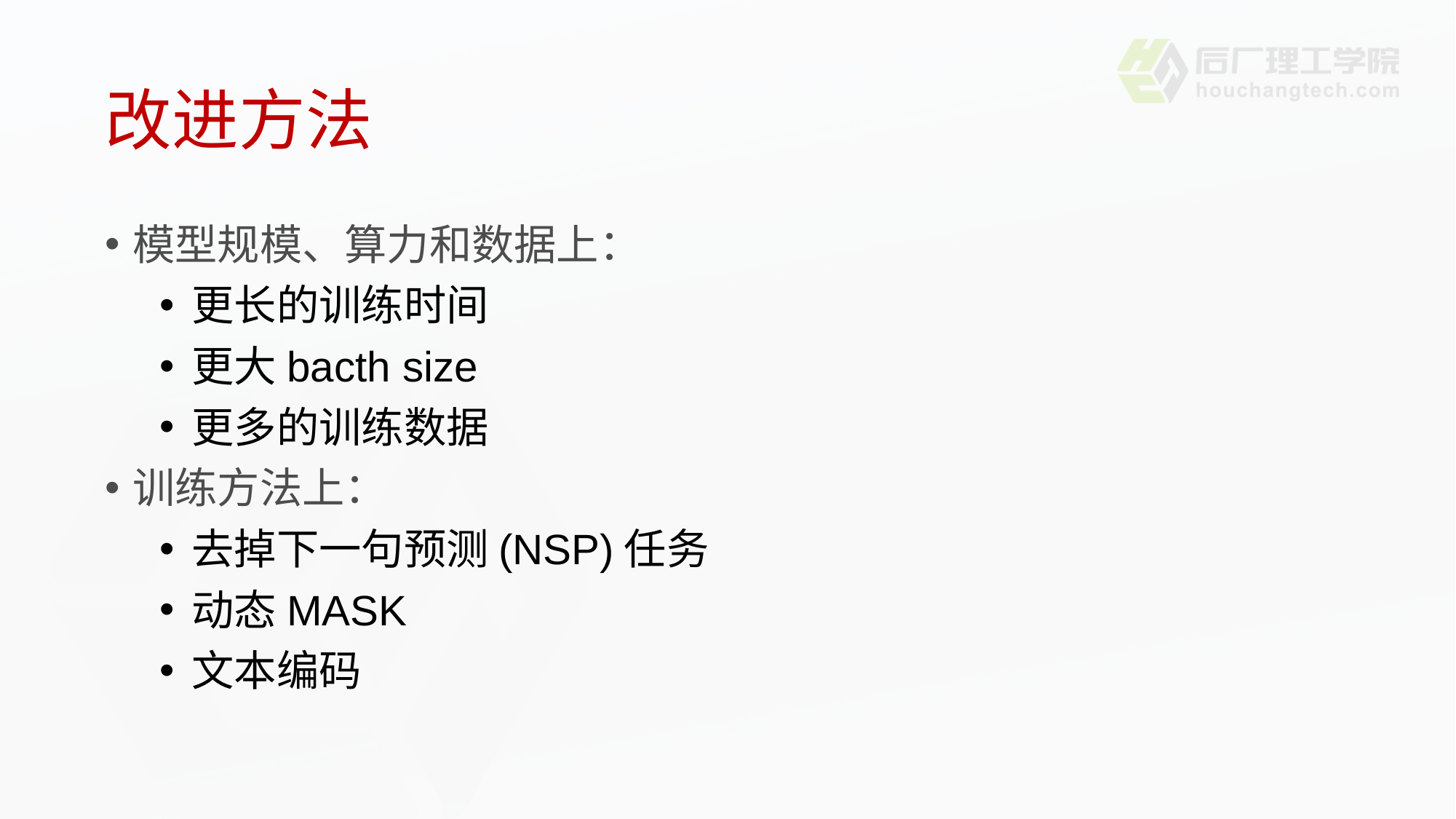

# 改进方法
模型规模、算力和数据上：
更长的训练时间
更大bacth size
更多的训练数据
训练方法上：
去掉下一句预测(NSP)任务
动态MASK
文本编码